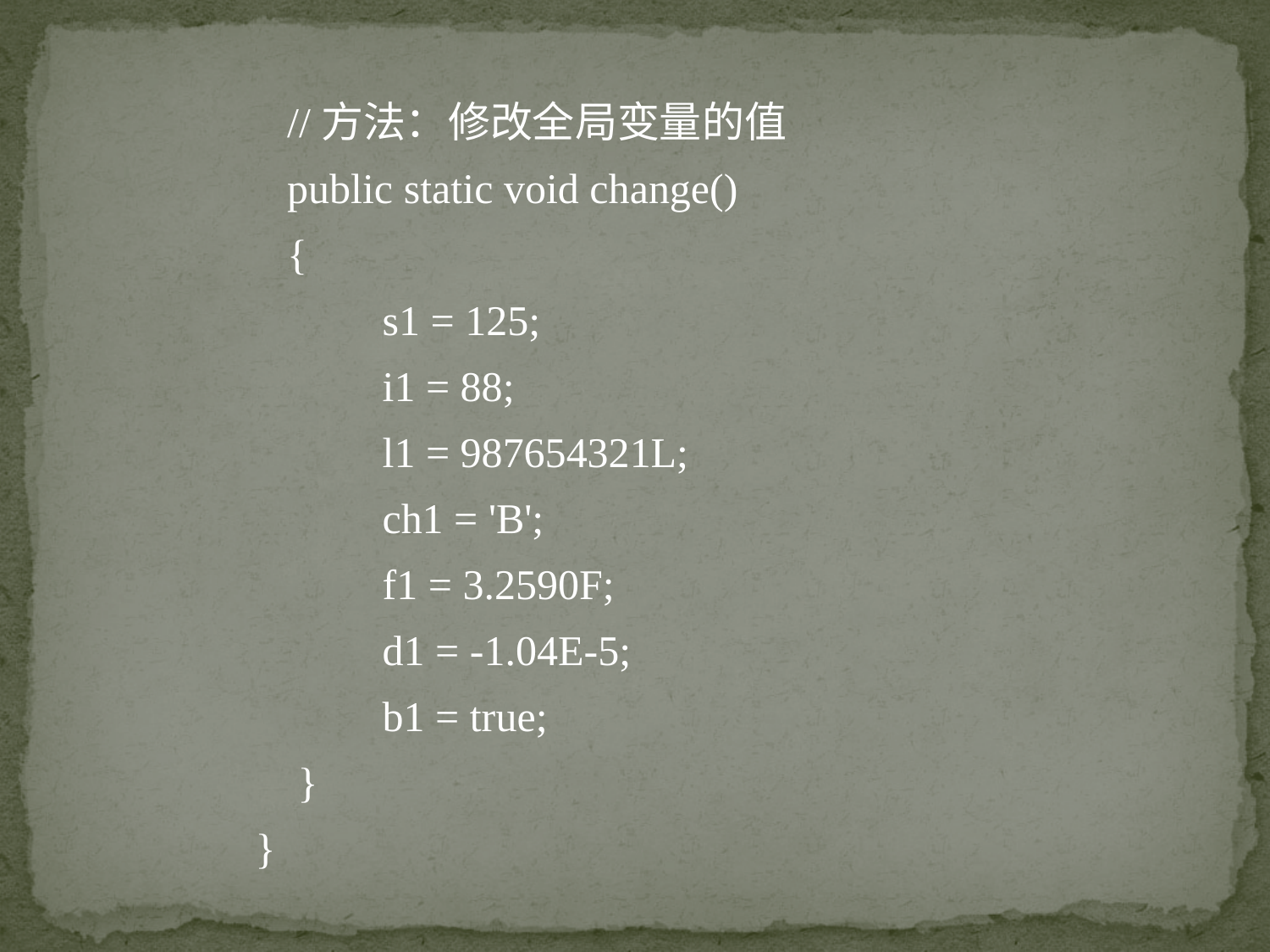

//方法：修改全局变量的值
   public static void change()
   {
	s1 = 125;
	i1 = 88;
	l1 = 987654321L;
	ch1 = 'B';
	f1 = 3.2590F;
	d1 = -1.04E-5;
	b1 = true;
    }
}